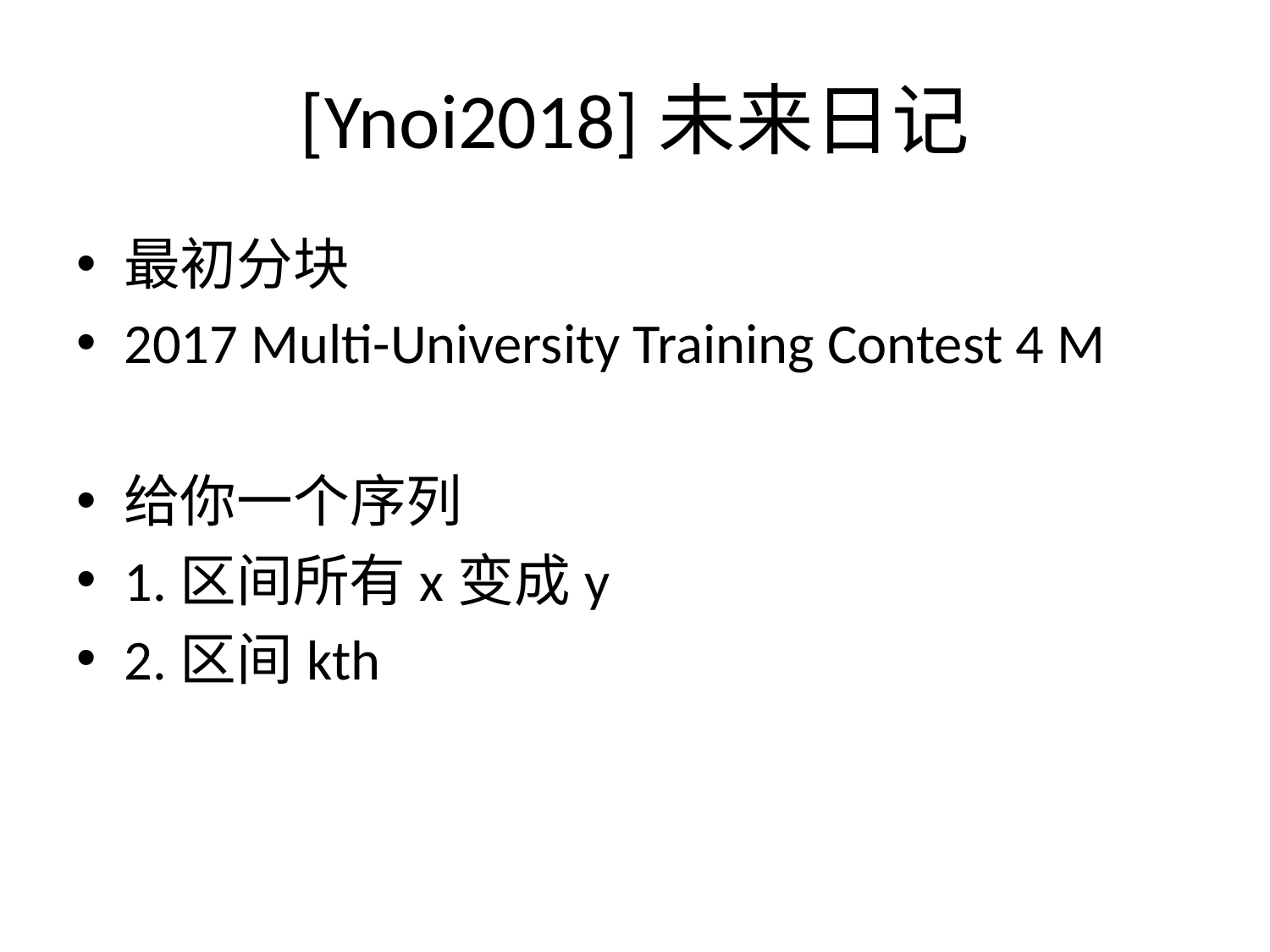

# [Ynoi2018]未来日记
最初分块
2017 Multi-University Training Contest 4 M

给你一个序列
1.区间所有x变成y
2.区间kth